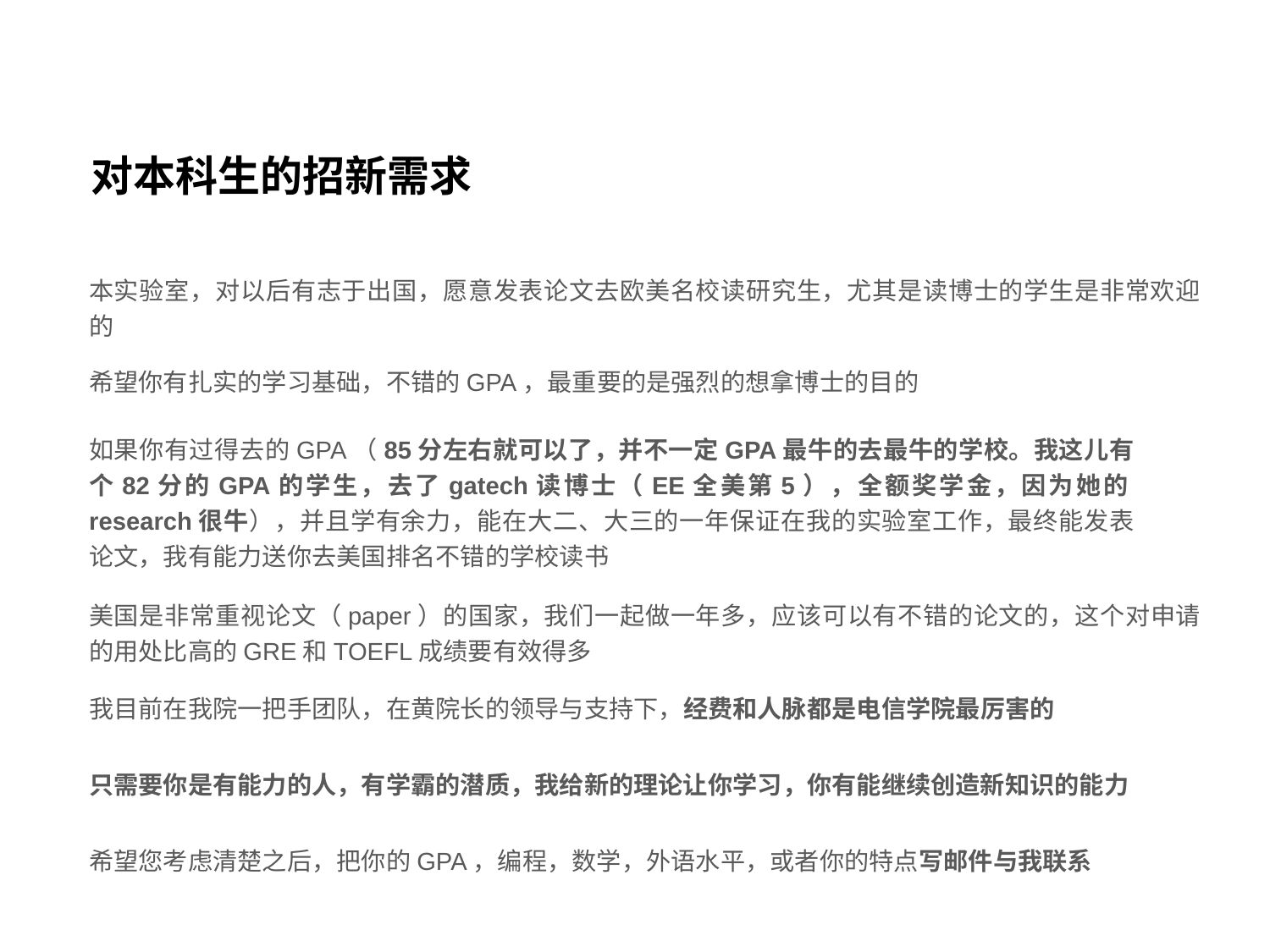

对本科生的招新需求
本实验室，对以后有志于出国，愿意发表论文去欧美名校读研究生，尤其是读博士的学生是非常欢迎的
希望你有扎实的学习基础，不错的GPA，最重要的是强烈的想拿博士的目的
如果你有过得去的GPA（85分左右就可以了，并不一定GPA最牛的去最牛的学校。我这儿有个82分的GPA的学生，去了gatech读博士（EE全美第5），全额奖学金，因为她的research很牛），并且学有余力，能在大二、大三的一年保证在我的实验室工作，最终能发表论文，我有能力送你去美国排名不错的学校读书
美国是非常重视论文（paper）的国家，我们一起做一年多，应该可以有不错的论文的，这个对申请的用处比高的GRE和TOEFL成绩要有效得多
我目前在我院一把手团队，在黄院长的领导与支持下，经费和人脉都是电信学院最厉害的

只需要你是有能力的人，有学霸的潜质，我给新的理论让你学习，你有能继续创造新知识的能力
希望您考虑清楚之后，把你的GPA，编程，数学，外语水平，或者你的特点写邮件与我联系